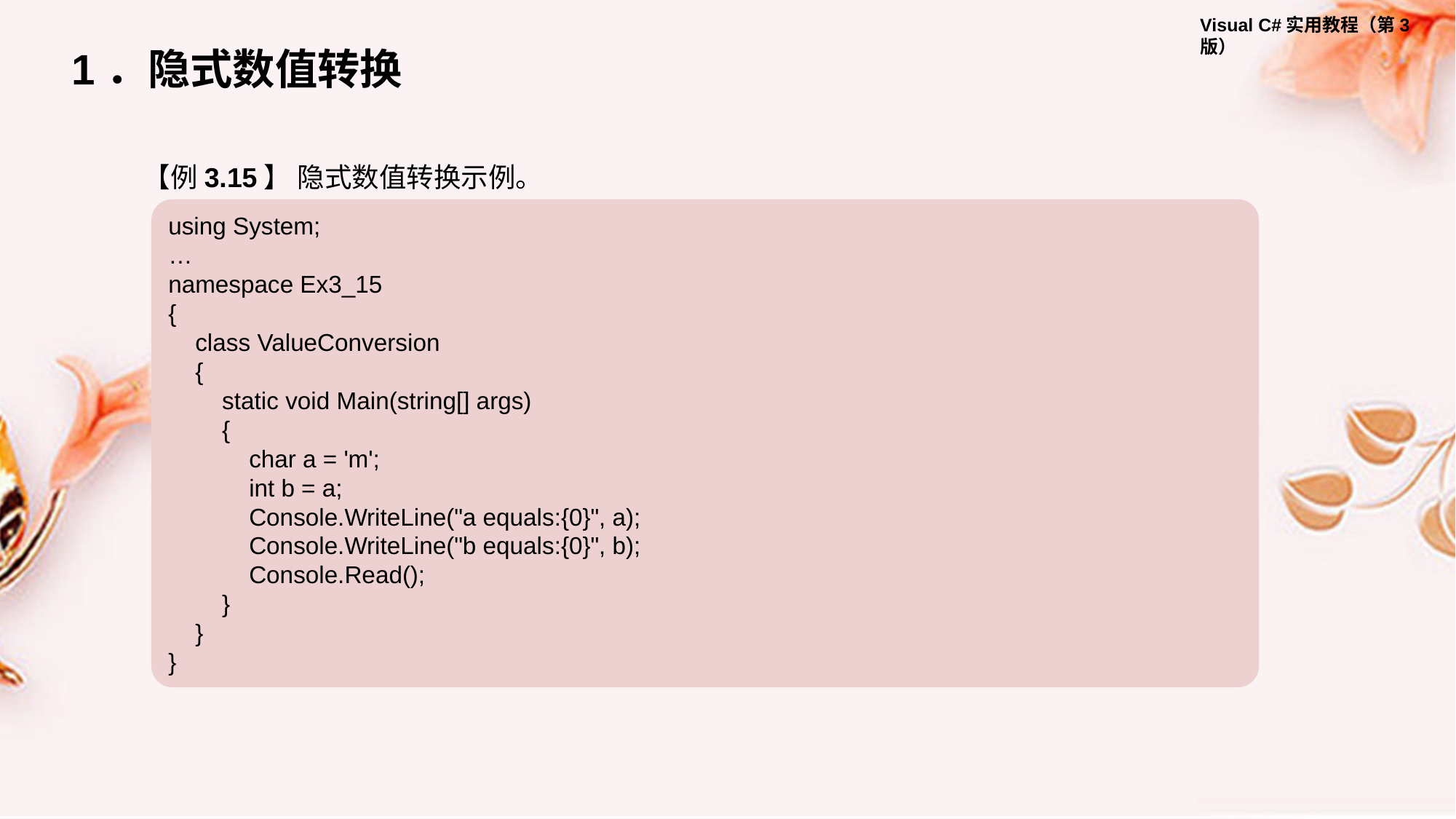

1．隐式数值转换
【例3.15】 隐式数值转换示例。
using System;
…
namespace Ex3_15
{
    class ValueConversion
    {
        static void Main(string[] args)
        {
            char a = 'm';
            int b = a;
            Console.WriteLine("a equals:{0}", a);
            Console.WriteLine("b equals:{0}", b);
            Console.Read();
        }
    }
}